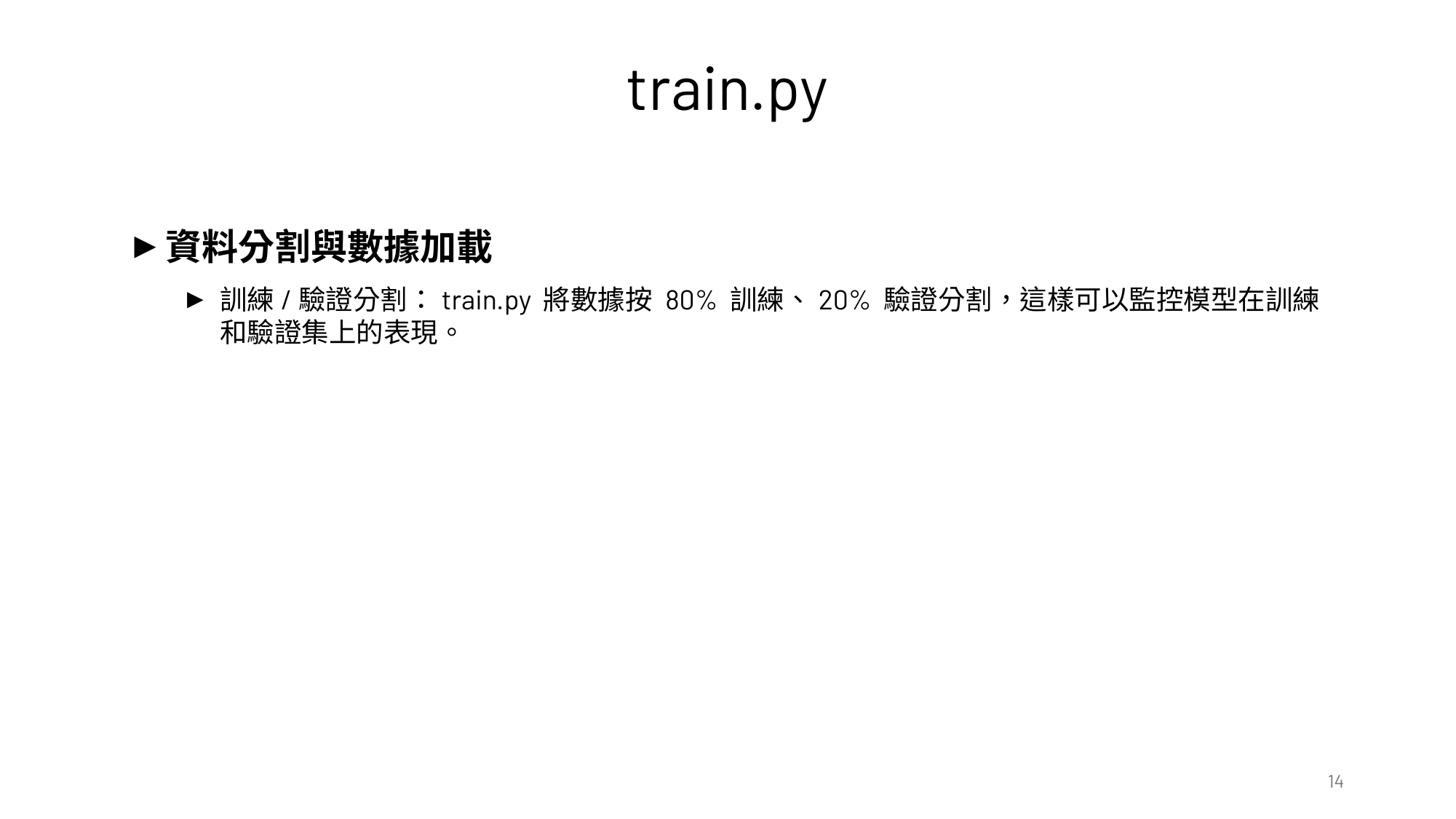

# train.py
資料分割與數據加載
訓練/驗證分割：train.py 將數據按 80% 訓練、20% 驗證分割，這樣可以監控模型在訓練和驗證集上的表現。
14